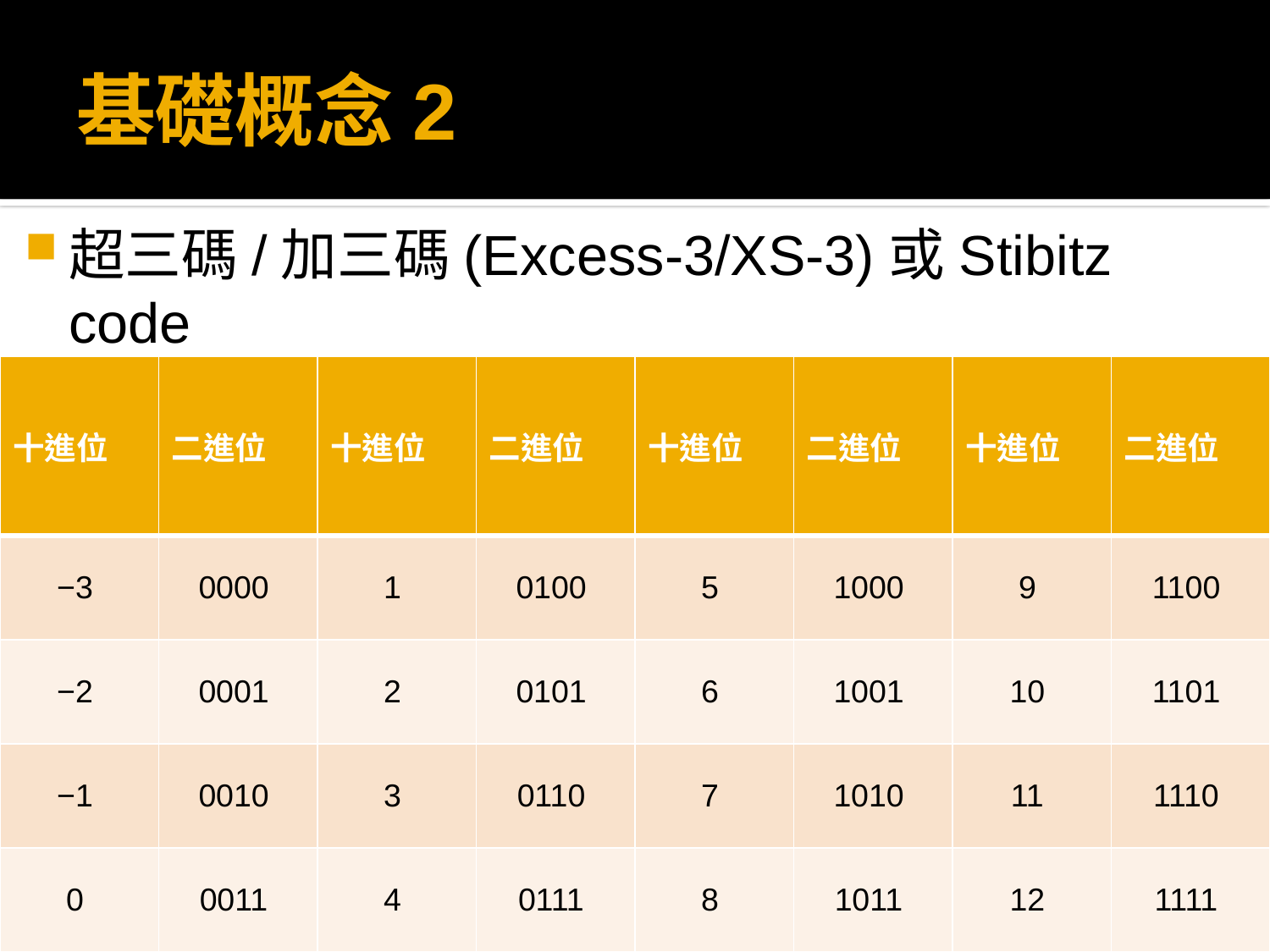

# 基礎概念2
超三碼/加三碼(Excess-3/XS-3)或Stibitz code
BCD+3
| 十進位 | 二進位 | 十進位 | 二進位 | 十進位 | 二進位 | 十進位 | 二進位 |
| --- | --- | --- | --- | --- | --- | --- | --- |
| −3 | 0000 | 1 | 0100 | 5 | 1000 | 9 | 1100 |
| −2 | 0001 | 2 | 0101 | 6 | 1001 | 10 | 1101 |
| −1 | 0010 | 3 | 0110 | 7 | 1010 | 11 | 1110 |
| 0 | 0011 | 4 | 0111 | 8 | 1011 | 12 | 1111 |
71